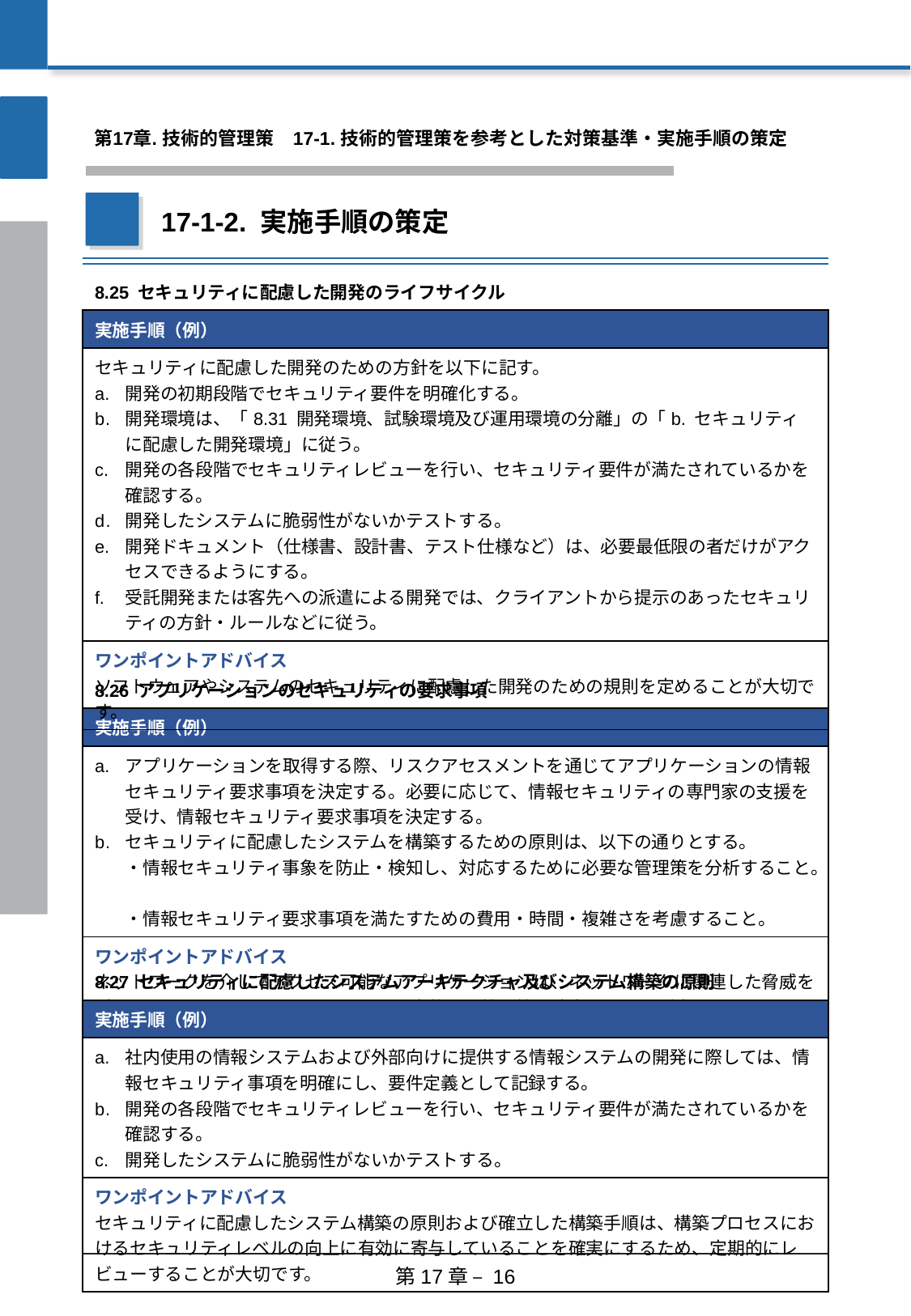

第17章. 技術的管理策
　17-1. 技術的管理策を参考とした対策基準・実施手順の策定
17-1-2. 実施手順の策定
| 8.25 セキュリティに配慮した開発のライフサイクル |
| --- |
| 実施手順（例） |
| セキュリティに配慮した開発のための方針を以下に記す。 開発の初期段階でセキュリティ要件を明確化する。 開発環境は、「8.31 開発環境、試験環境及び運用環境の分離」の「b. セキュリティに配慮した開発環境」に従う。 開発の各段階でセキュリティレビューを行い、セキュリティ要件が満たされているかを確認する。 開発したシステムに脆弱性がないかテストする。 開発ドキュメント（仕様書、設計書、テスト仕様など）は、必要最低限の者だけがアクセスできるようにする。 受託開発または客先への派遣による開発では、クライアントから提示のあったセキュリティの方針・ルールなどに従う。 |
| ワンポイントアドバイス ソフトウェアやシステムのセキュリティに配慮した開発のための規則を定めることが大切です。 |
| 8.26 アプリケーションのセキュリティの要求事項 |
| --- |
| 実施手順（例） |
| アプリケーションを取得する際、リスクアセスメントを通じてアプリケーションの情報セキュリティ要求事項を決定する。必要に応じて、情報セキュリティの専門家の支援を受け、情報セキュリティ要求事項を決定する。 セキュリティに配慮したシステムを構築するための原則は、以下の通りとする。 ・情報セキュリティ事象を防止・検知し、対応するために必要な管理策を分析すること。 ・情報セキュリティ要求事項を満たすための費用・時間・複雑さを考慮すること。 |
| ワンポイントアドバイス ネットワークを介してアクセス可能なアプリケーションは、ネットワークに関連した脅威を受けやすいため、リスクアセスメントの実施や、管理策を決定することが大切です。 |
| 8.27 セキュリティに配慮したシステムアーキテクチャ及びシステム構築の原則 |
| --- |
| 実施手順（例） |
| 社内使用の情報システムおよび外部向けに提供する情報システムの開発に際しては、情報セキュリティ事項を明確にし、要件定義として記録する。 開発の各段階でセキュリティレビューを行い、セキュリティ要件が満たされているかを確認する。 開発したシステムに脆弱性がないかテストする。 |
| ワンポイントアドバイス セキュリティに配慮したシステム構築の原則および確立した構築手順は、構築プロセスにおけるセキュリティレベルの向上に有効に寄与していることを確実にするため、定期的にレビューすることが大切です。 |
第17章 – 16